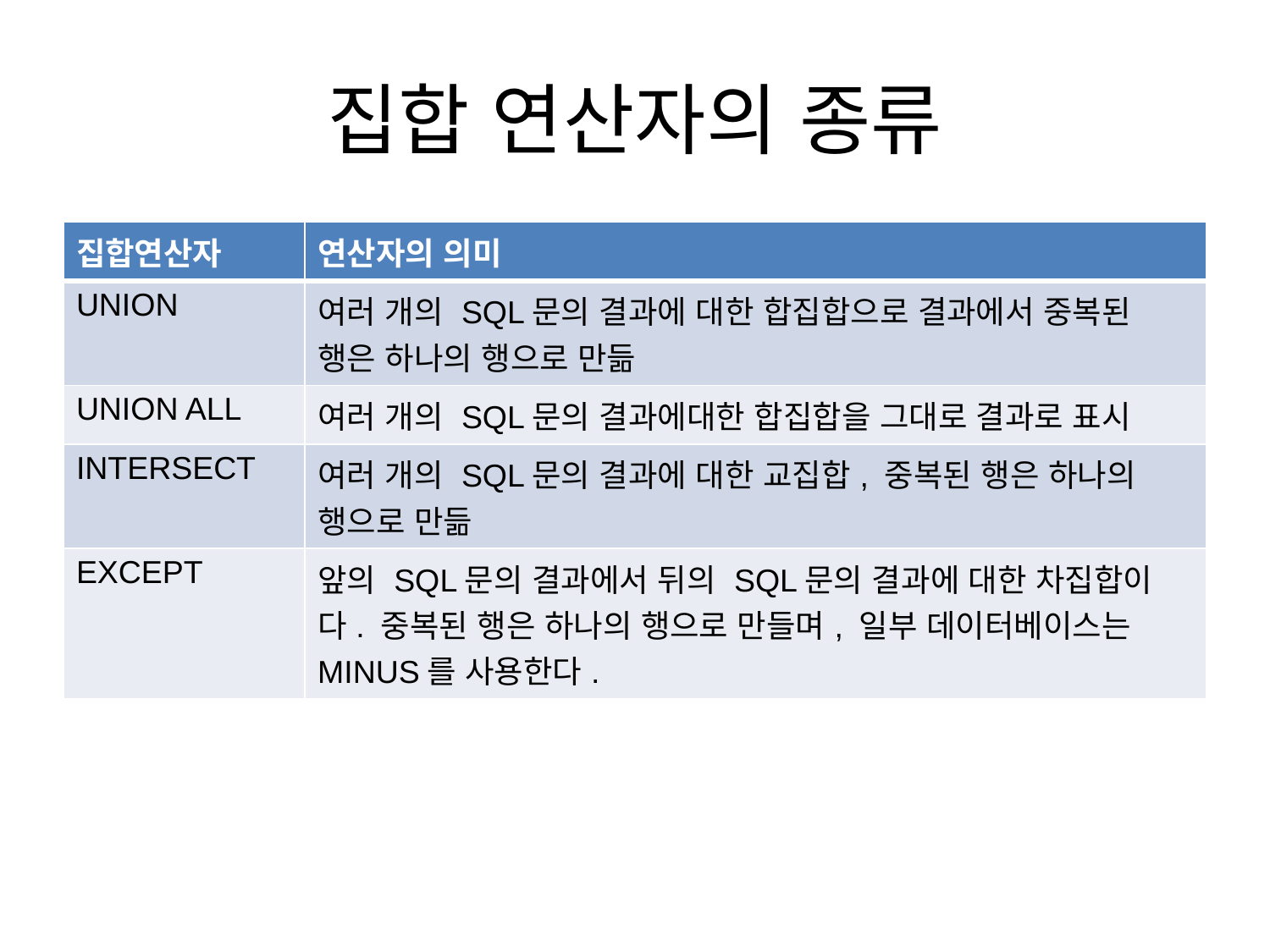

# 집합 연산자의 종류
| 집합연산자 | 연산자의 의미 |
| --- | --- |
| UNION | 여러 개의 SQL문의 결과에 대한 합집합으로 결과에서 중복된 행은 하나의 행으로 만듦 |
| UNION ALL | 여러 개의 SQL문의 결과에대한 합집합을 그대로 결과로 표시 |
| INTERSECT | 여러 개의 SQL문의 결과에 대한 교집합, 중복된 행은 하나의 행으로 만듦 |
| EXCEPT | 앞의 SQL문의 결과에서 뒤의 SQL문의 결과에 대한 차집합이다. 중복된 행은 하나의 행으로 만들며, 일부 데이터베이스는 MINUS를 사용한다. |